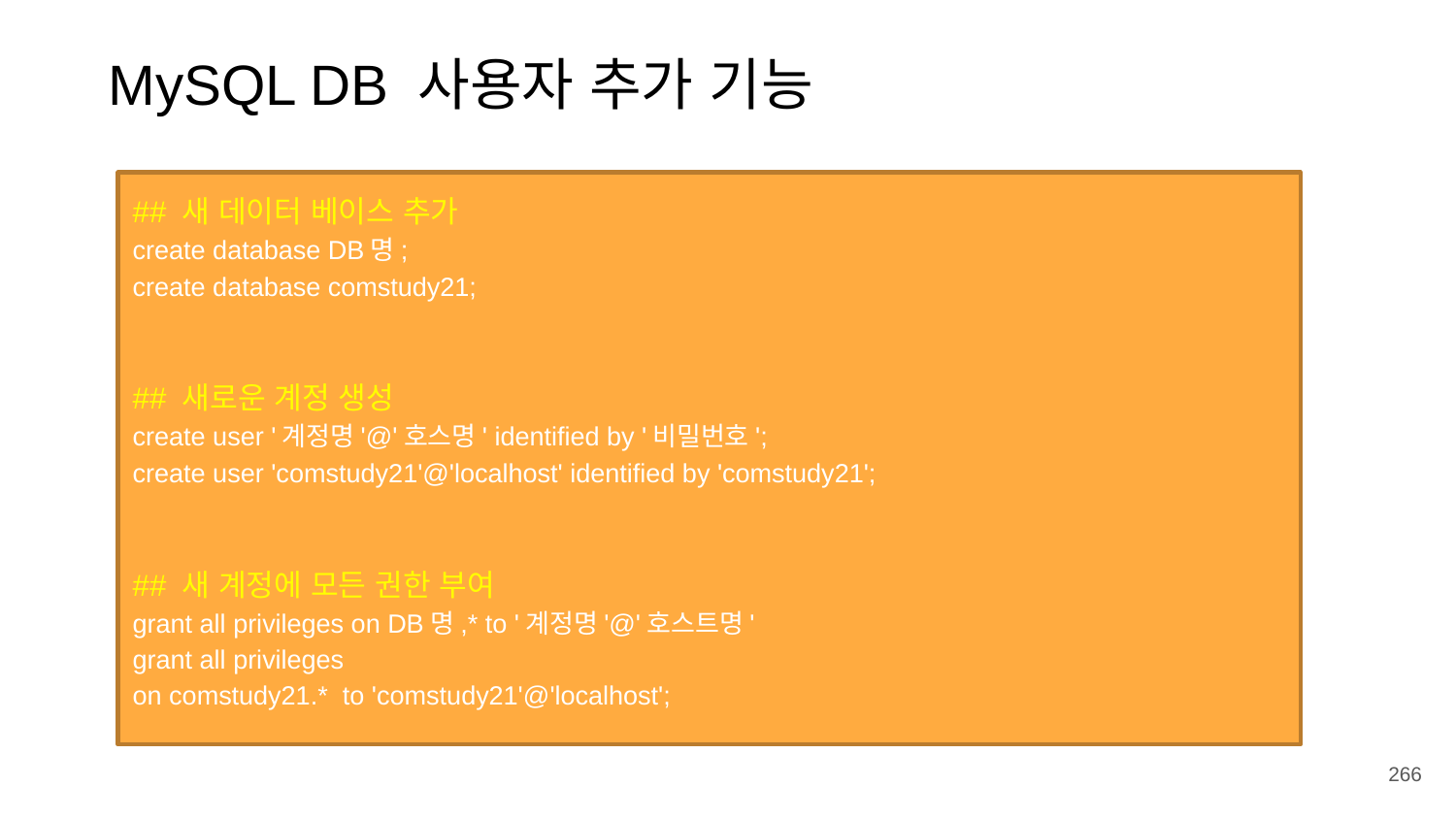

MySQL DB 사용자 추가 기능
## 새 데이터 베이스 추가
create database DB명;
create database comstudy21;

## 새로운 계정 생성
create user '계정명'@'호스명' identified by '비밀번호';
create user 'comstudy21'@'localhost' identified by 'comstudy21';

## 새 계정에 모든 권한 부여
grant all privileges on DB명,* to '계정명'@'호스트명'
grant all privileges
on comstudy21.*  to 'comstudy21'@'localhost';
266